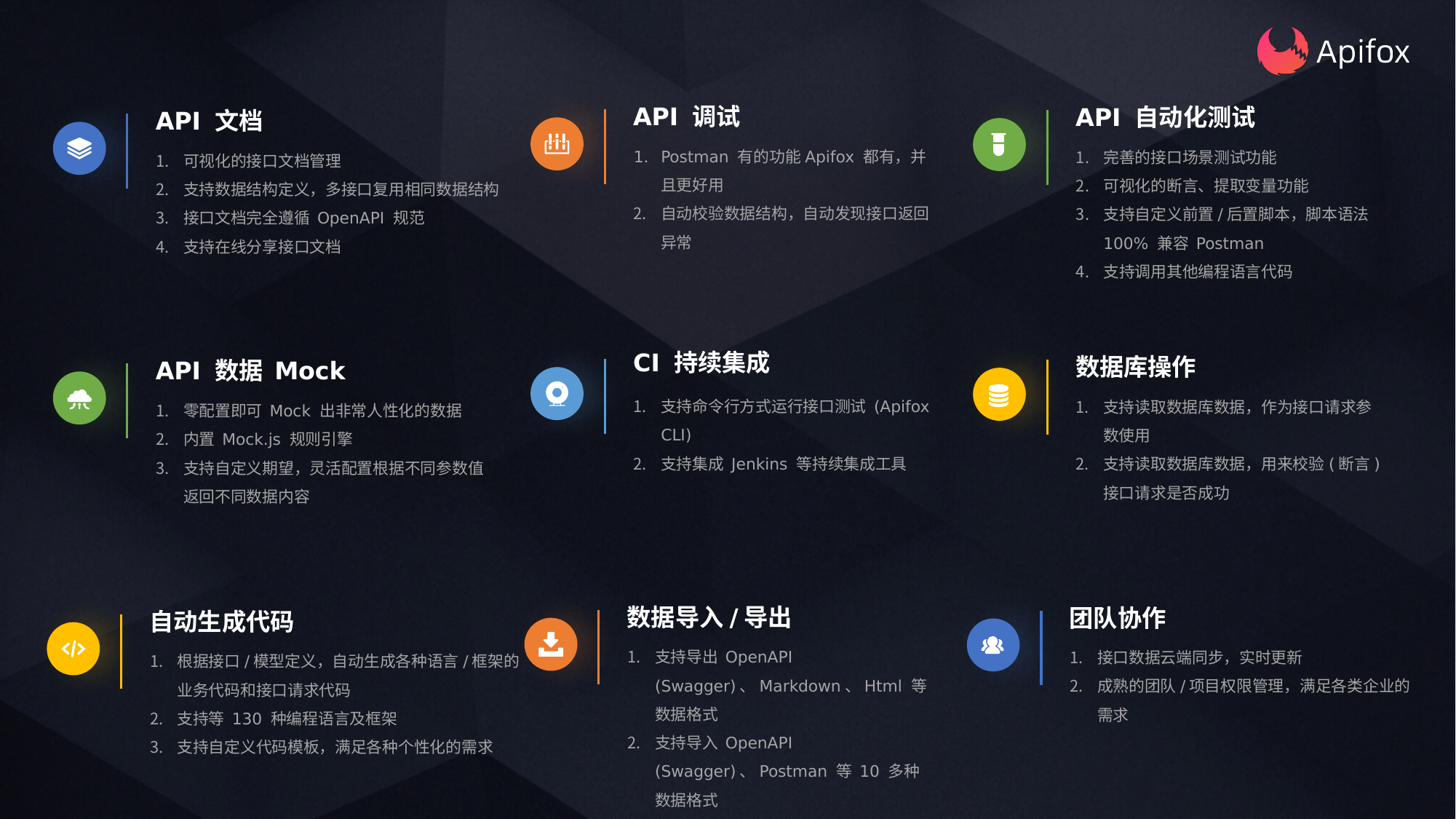

API 调试
API 自动化测试
API 文档

Postman 有的功能Apifox 都有，并且更好用
自动校验数据结构，自动发现接口返回异常
完善的接口场景测试功能
可视化的断言、提取变量功能
支持自定义前置/后置脚本，脚本语法 100% 兼容 Postman
支持调用其他编程语言代码

可视化的接口文档管理
支持数据结构定义，多接口复用相同数据结构
接口文档完全遵循 OpenAPI 规范
支持在线分享接口文档

CI 持续集成
数据库操作
API 数据 Mock

支持命令行方式运行接口测试 (Apifox CLI)
支持集成 Jenkins 等持续集成工具
支持读取数据库数据，作为接口请求参数使用
支持读取数据库数据，用来校验(断言)接口请求是否成功

零配置即可 Mock 出非常人性化的数据
内置 Mock.js 规则引擎
支持自定义期望，灵活配置根据不同参数值返回不同数据内容

数据导入/导出
团队协作
自动生成代码

支持导出 OpenAPI (Swagger)、Markdown、Html 等数据格式
支持导入 OpenAPI (Swagger)、Postman 等 10 多种数据格式
接口数据云端同步，实时更新
成熟的团队/项目权限管理，满足各类企业的需求

根据接口/模型定义，自动生成各种语言/框架的业务代码和接口请求代码
支持等 130 种编程语言及框架
支持自定义代码模板，满足各种个性化的需求